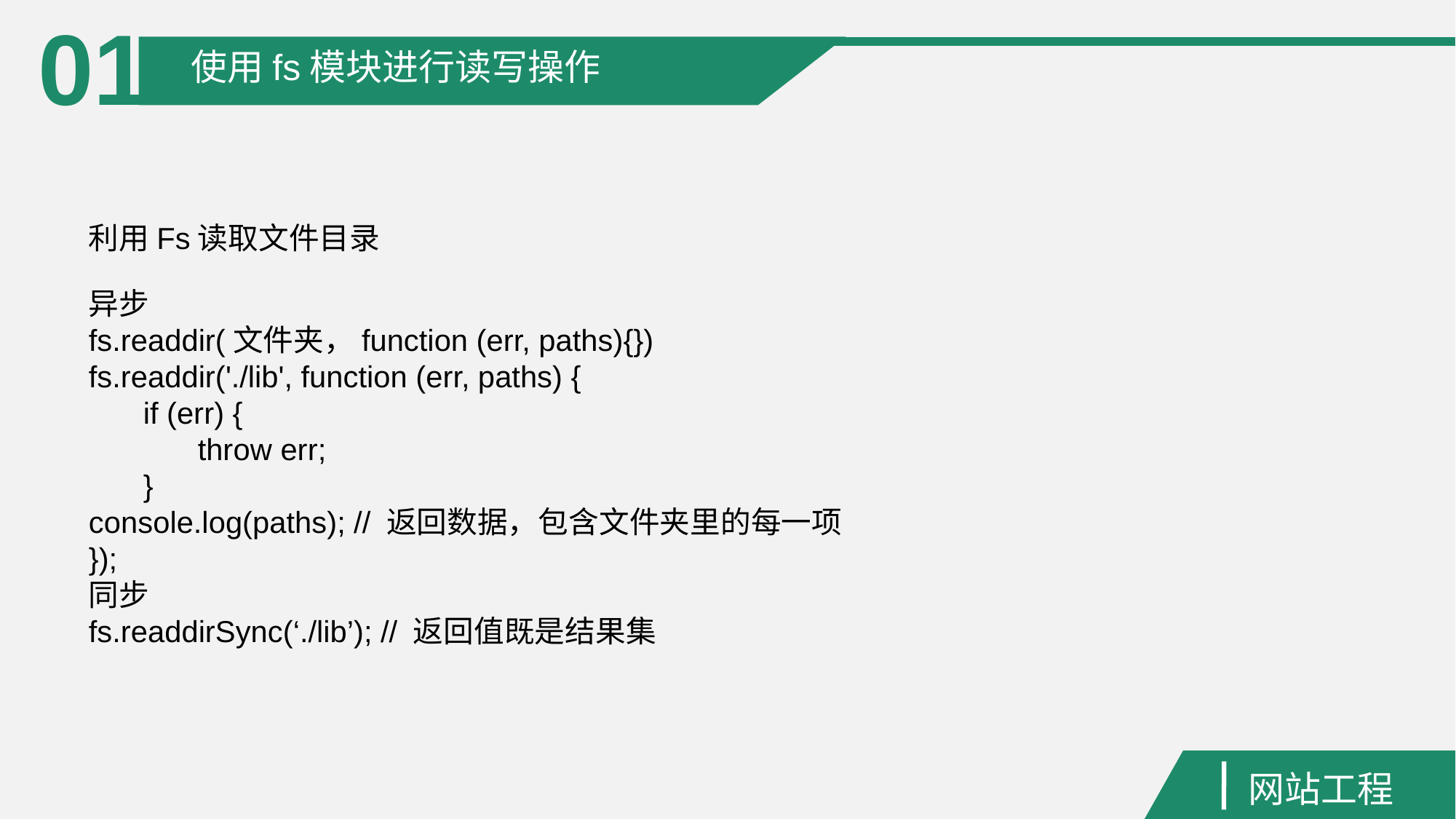

01
使用fs模块进行读写操作

利用Fs读取文件目录

异步
fs.readdir(文件夹，function (err, paths){})
fs.readdir('./lib', function (err, paths) {
if (err) {
throw err;
}
console.log(paths); // 返回数据，包含文件夹里的每一项
});
同步
fs.readdirSync(‘./lib’); // 返回值既是结果集